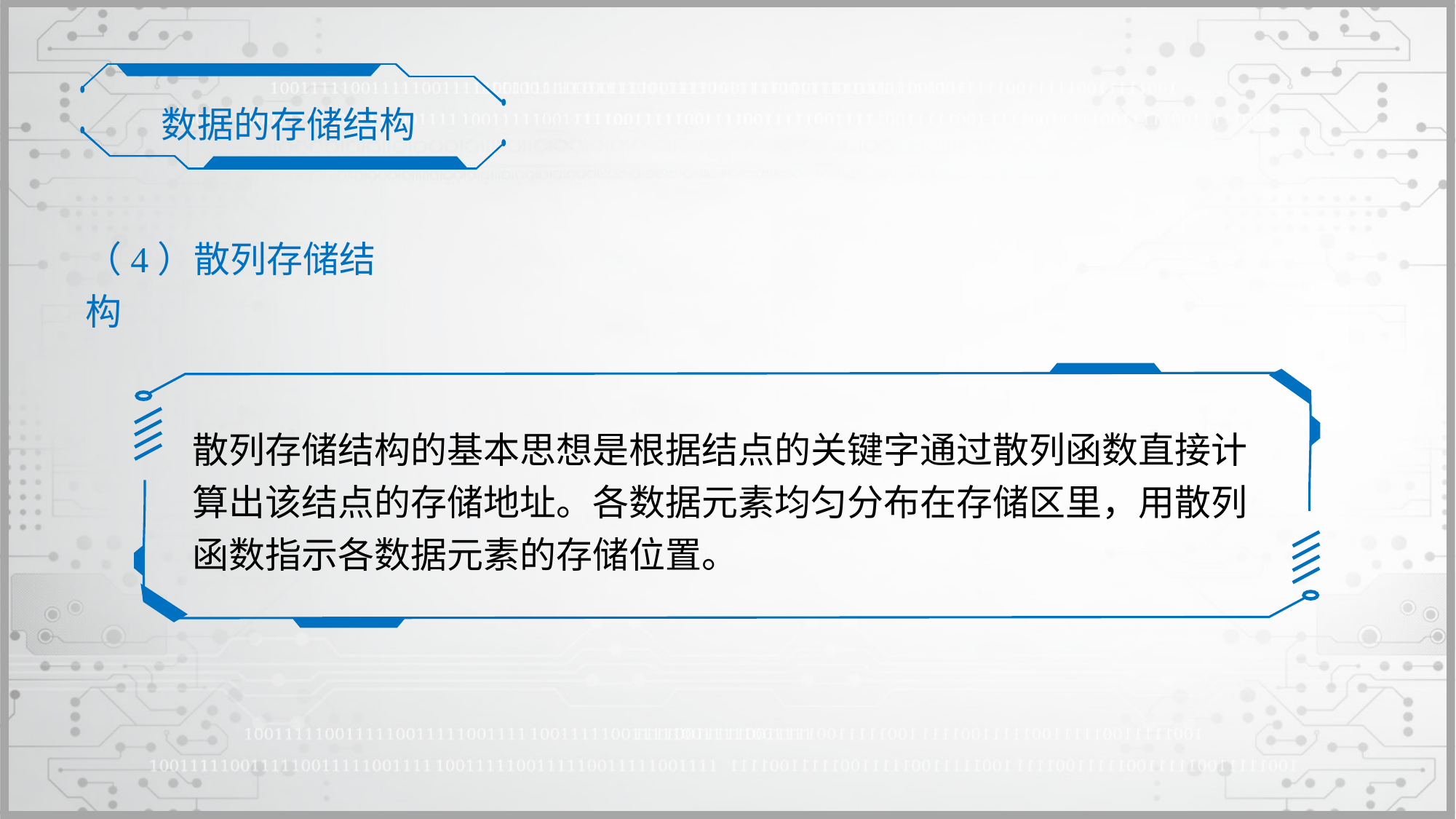

数据的存储结构
（4）散列存储结构

散列存储结构的基本思想是根据结点的关键字通过散列函数直接计算出该结点的存储地址。各数据元素均匀分布在存储区里，用散列函数指示各数据元素的存储位置。